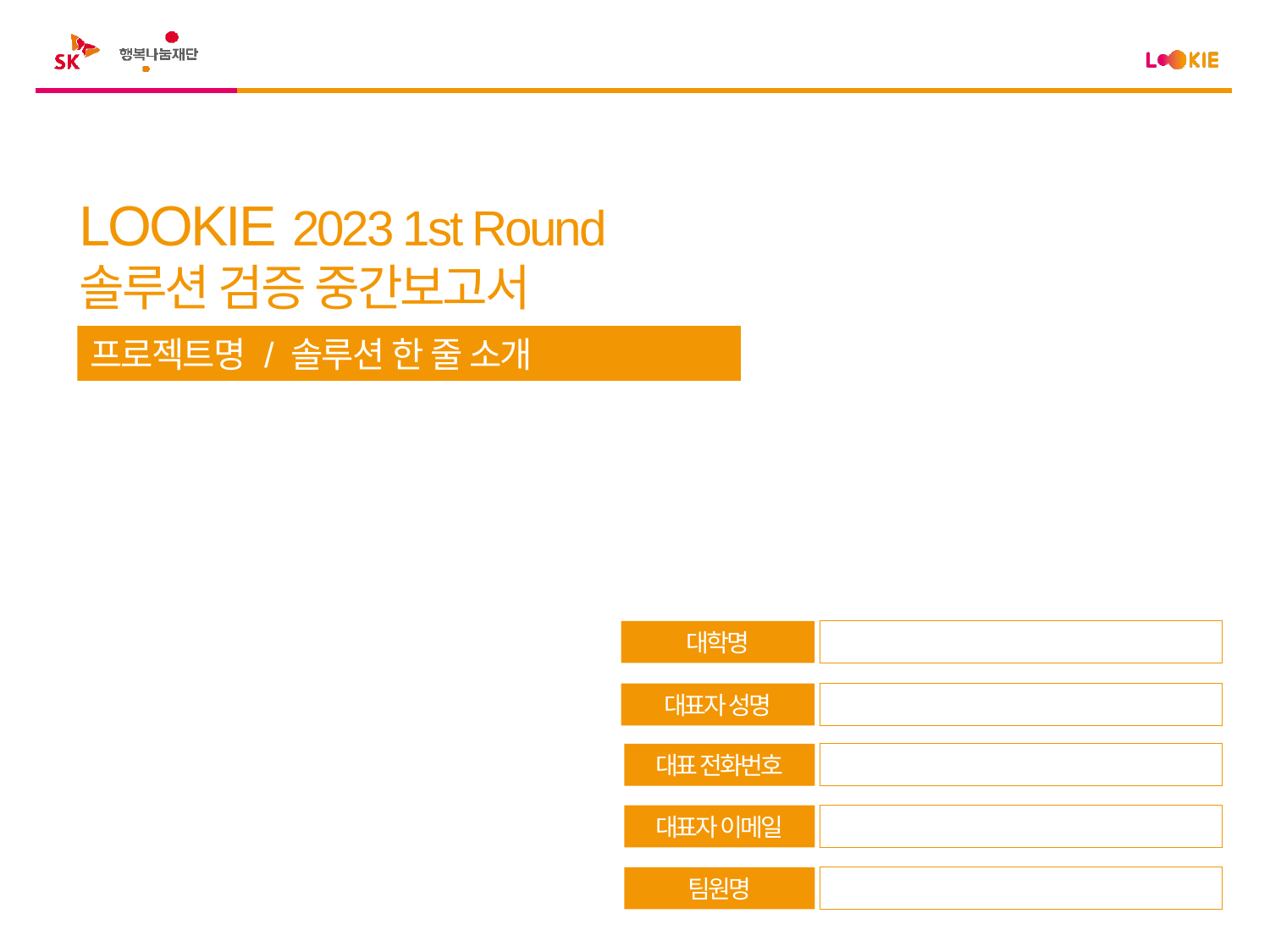

LOOKIE 2023 1st Round
솔루션 검증 중간보고서

프로젝트명 / 솔루션 한 줄 소개

대학명
대표자 성명

대표 전화번호

대표자 이메일

팀원명